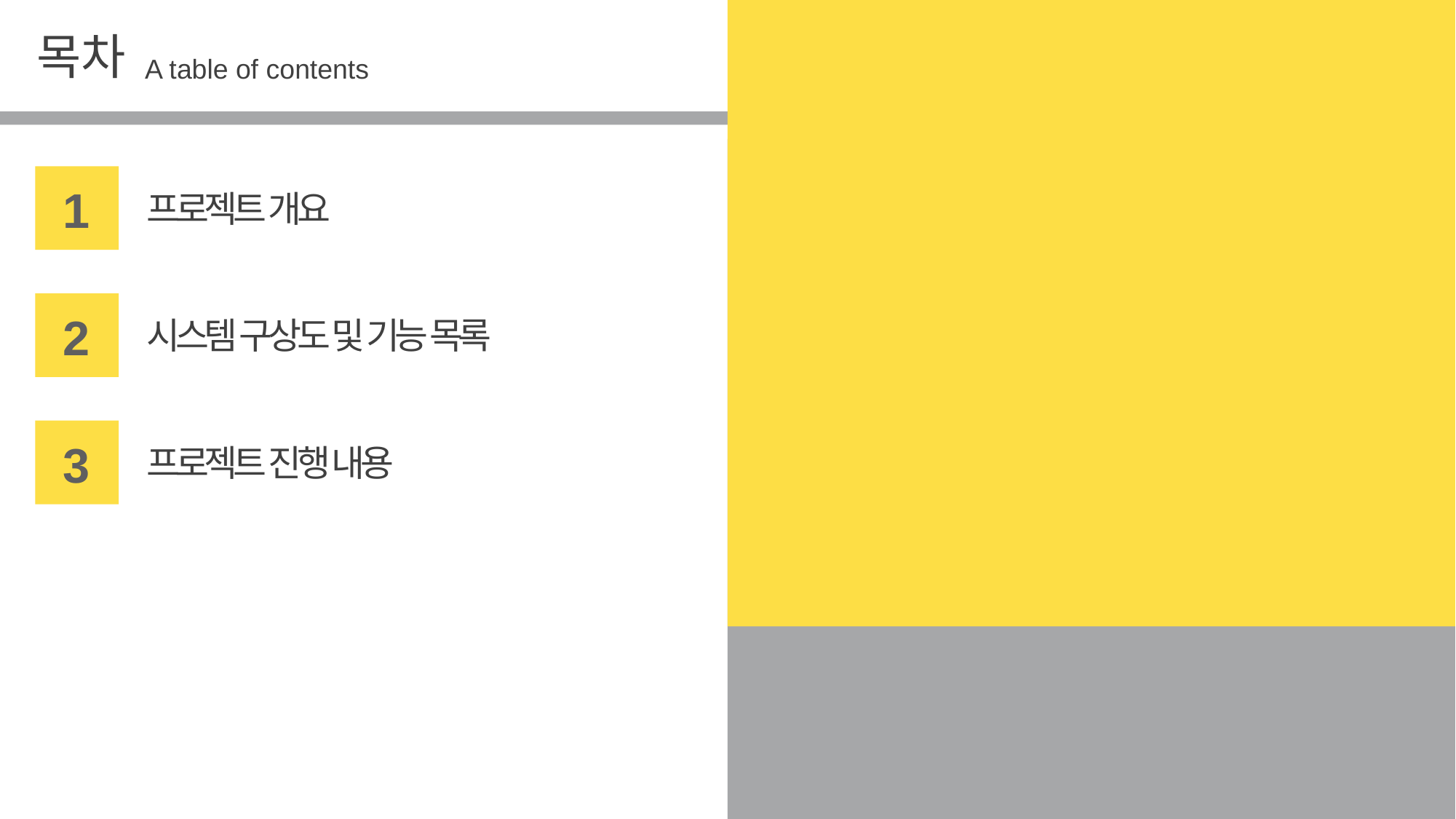

목차
A table of contents

1
프로젝트 개요

2
시스템 구상도 및 기능 목록

3
프로젝트 진행 내용